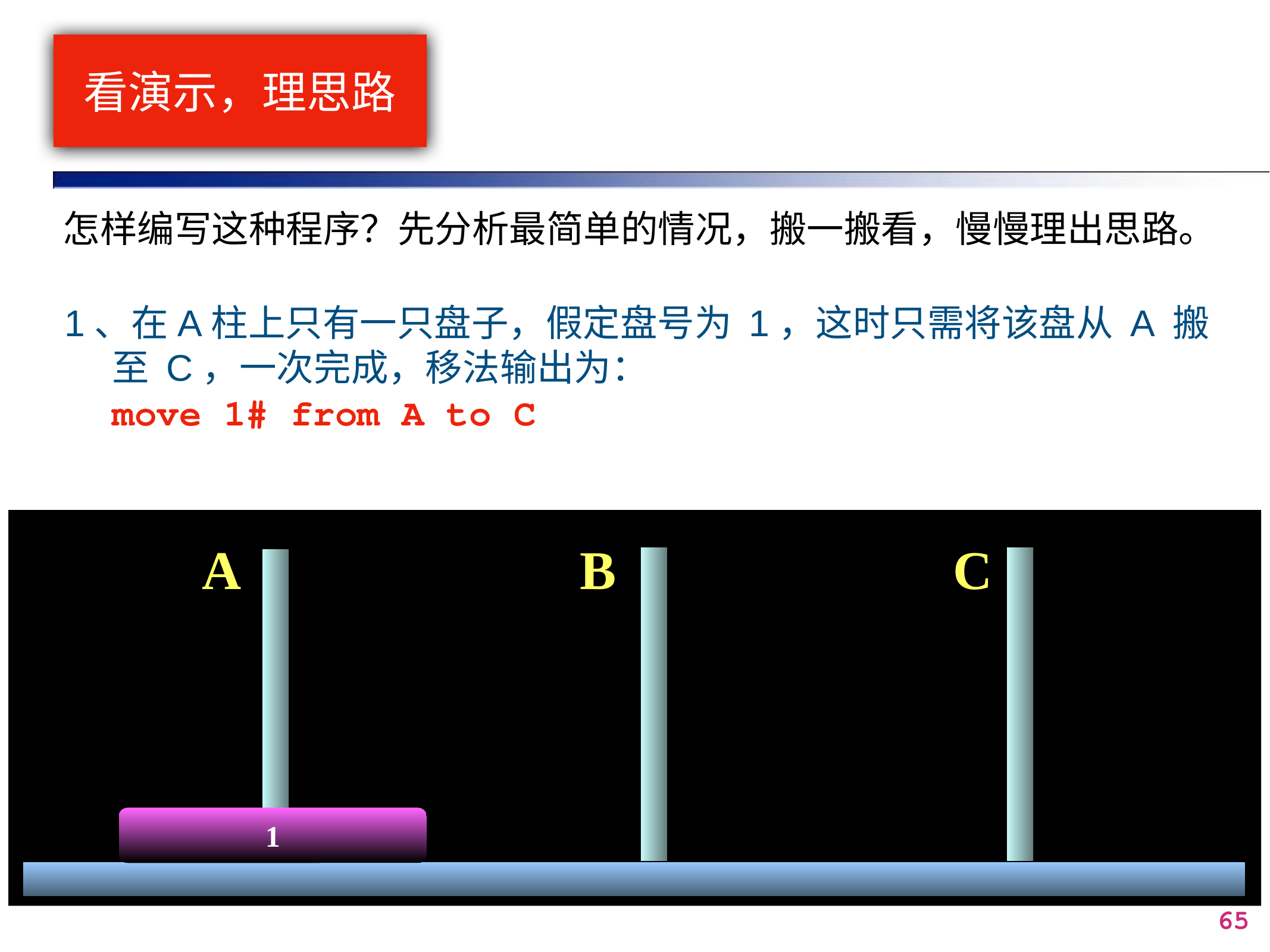

# 看演示，理思路
怎样编写这种程序？先分析最简单的情况，搬一搬看，慢慢理出思路。
1、在A柱上只有一只盘子，假定盘号为 1，这时只需将该盘从 A 搬至 C，一次完成，移法输出为：
move 1# from A to C

A
B
C

1
65